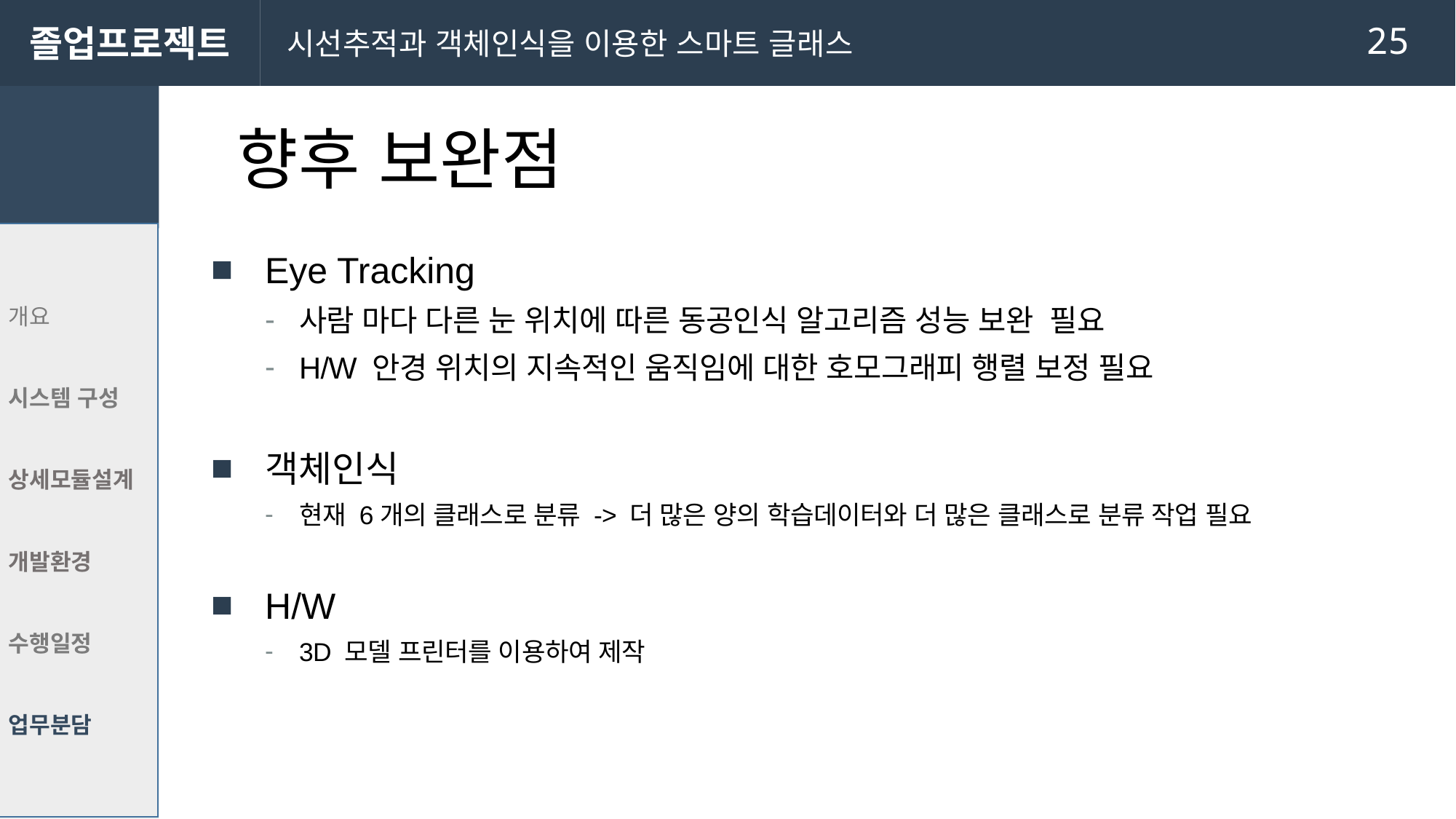

졸업프로젝트
 시선추적과 객체인식을 이용한 스마트 글래스
# 향후 보완점
개요

시스템 구성

상세모듈설계

개발환경

수행일정

업무분담
Eye Tracking
사람 마다 다른 눈 위치에 따른 동공인식 알고리즘 성능 보완  필요
H/W 안경 위치의 지속적인 움직임에 대한 호모그래피 행렬 보정 필요

객체인식
현재 6개의 클래스로 분류 -> 더 많은 양의 학습데이터와 더 많은 클래스로 분류 작업 필요

H/W
3D 모델 프린터를 이용하여 제작